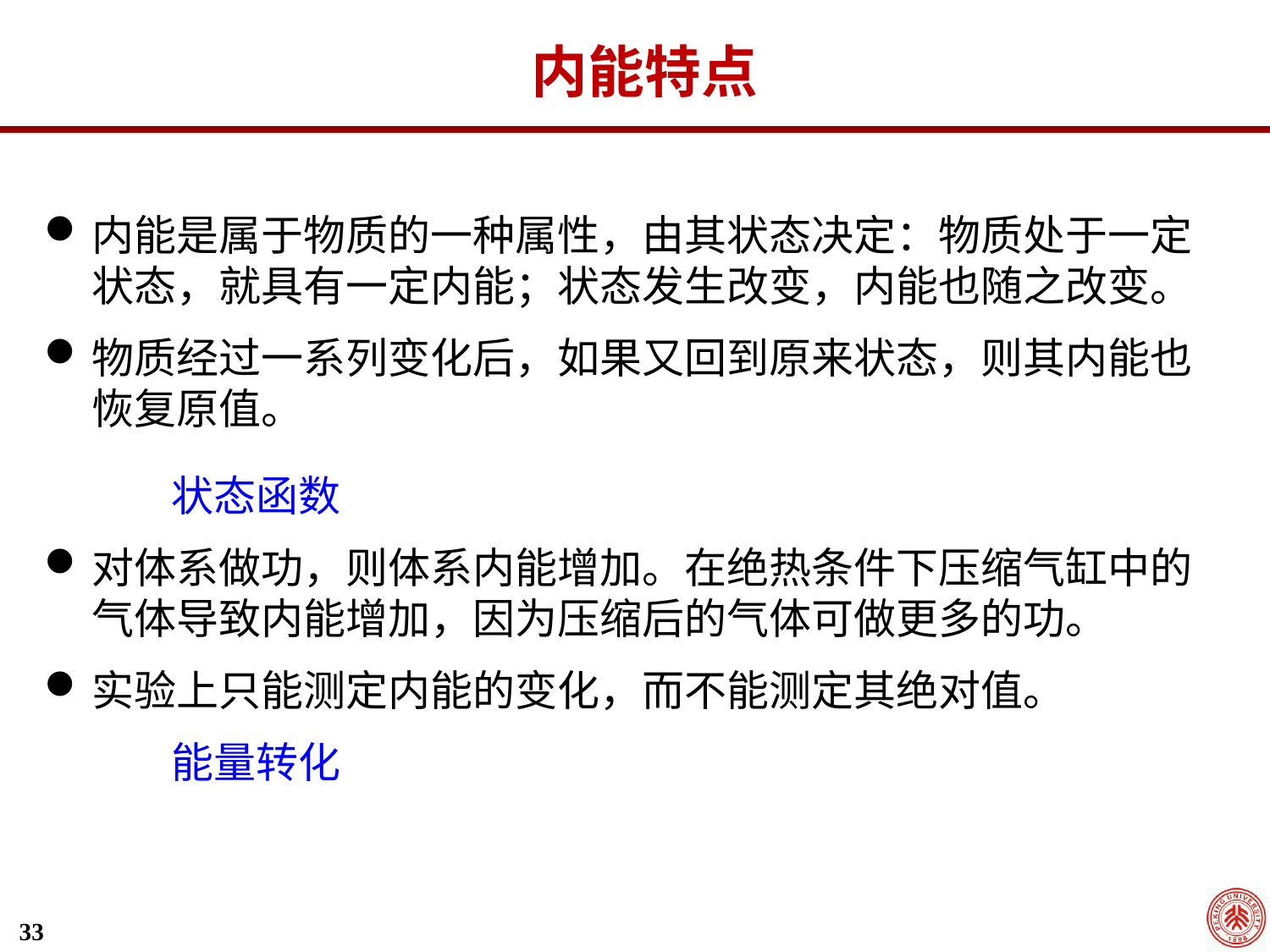

内能特点

内能是属于物质的一种属性，由其状态决定：物质处于一定状态，就具有一定内能；状态发生改变，内能也随之改变。
物质经过一系列变化后，如果又回到原来状态，则其内能也恢复原值。
	状态函数
对体系做功，则体系内能增加。在绝热条件下压缩气缸中的气体导致内能增加，因为压缩后的气体可做更多的功。
实验上只能测定内能的变化，而不能测定其绝对值。
	能量转化
33